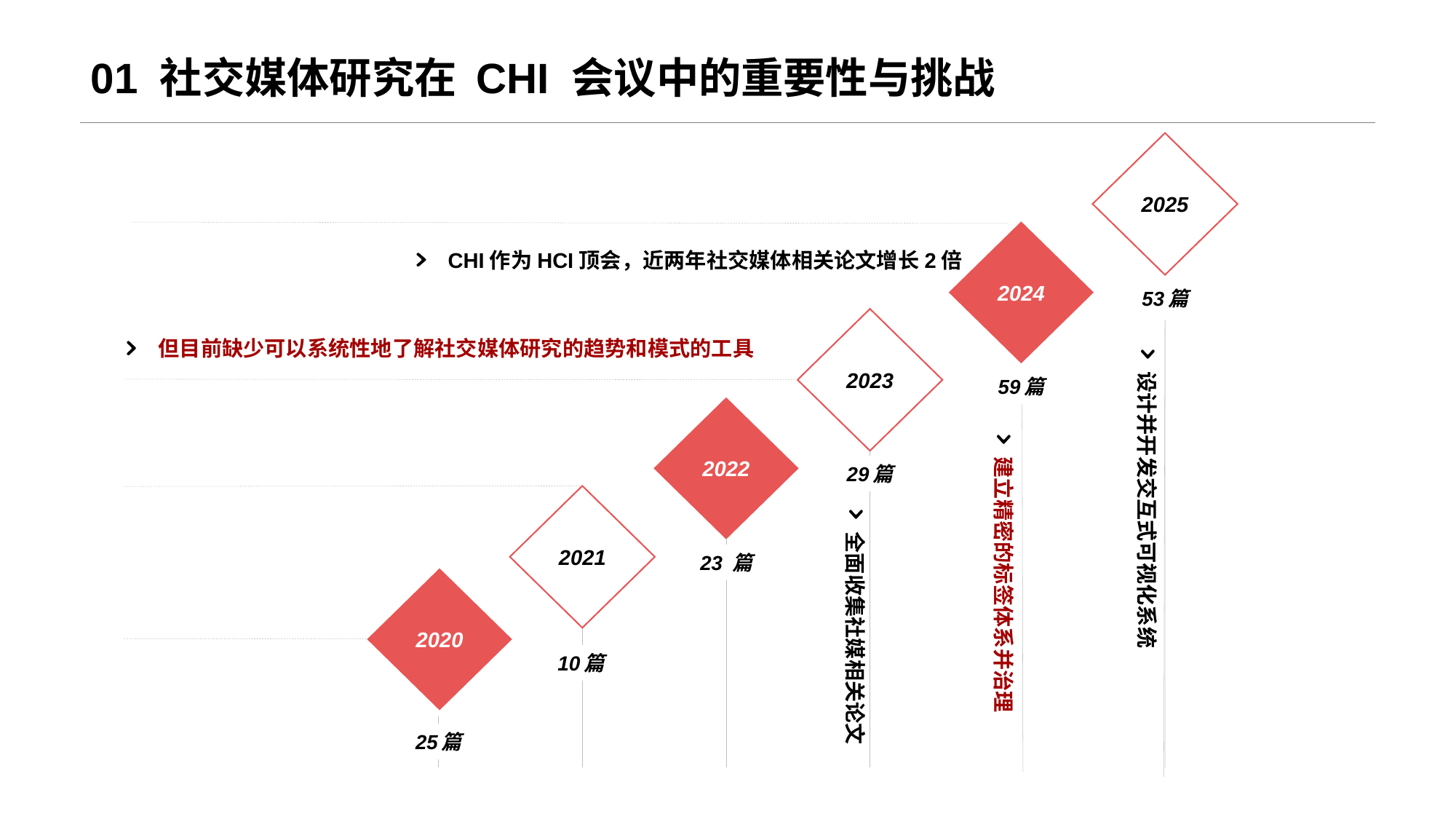

# 01 社交媒体研究在 CHI 会议中的重要性与挑战
2025
2024
CHI作为HCI顶会，近两年社交媒体相关论文增长2倍
53篇
2023
59篇
2022
29篇
2021
23 篇
2020
25篇
但目前缺少可以系统性地了解社交媒体研究的趋势和模式的工具
 设计并开发交互式可视化系统
 建立精密的标签体系并治理
 全面收集社媒相关论文
10篇